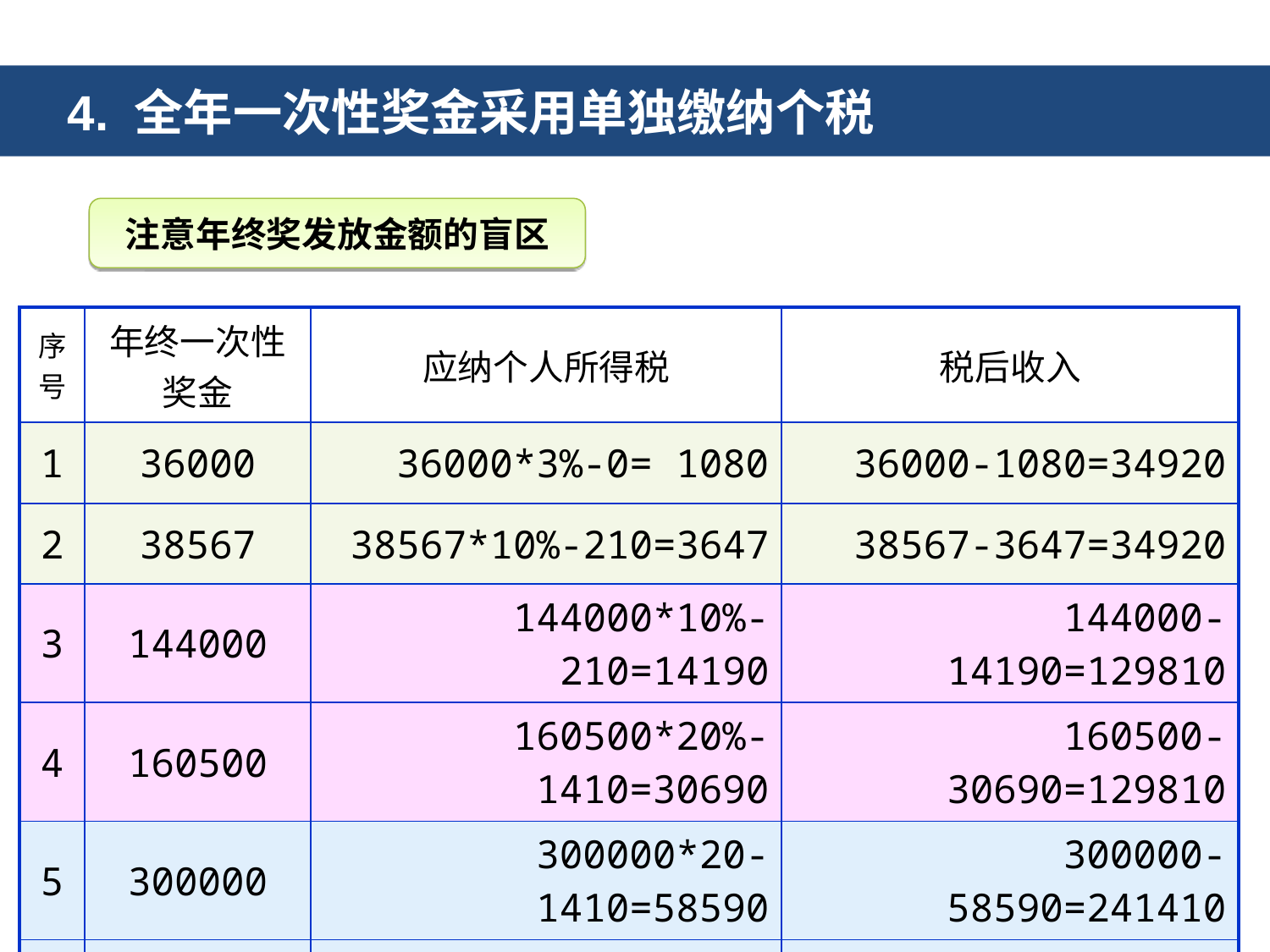

1.全年全一次性奖金
    4. 全年一次性奖金采用单独缴纳个税
注意年终奖发放金额的盲区
| 序号 | 年终一次性奖金 | 应纳个人所得税 | 税后收入 |
| --- | --- | --- | --- |
| 1 | 36000 | 36000\*3%-0= 1080 | 36000-1080=34920 |
| 2 | 38567 | 38567\*10%-210=3647 | 38567-3647=34920 |
| 3 | 144000 | 144000\*10%-210=14190 | 144000-14190=129810 |
| 4 | 160500 | 160500\*20%-1410=30690 | 160500-30690=129810 |
| 5 | 300000 | 300000\*20-1410=58590 | 300000-58590=241410 |
| 6 | \*\*\*\*\* | \*\*\*\*\*\*\*\*\*\*\*\*\* | \*\*\*\*\*\*\*\*\*\*\*\*\*\*\*\*\* |